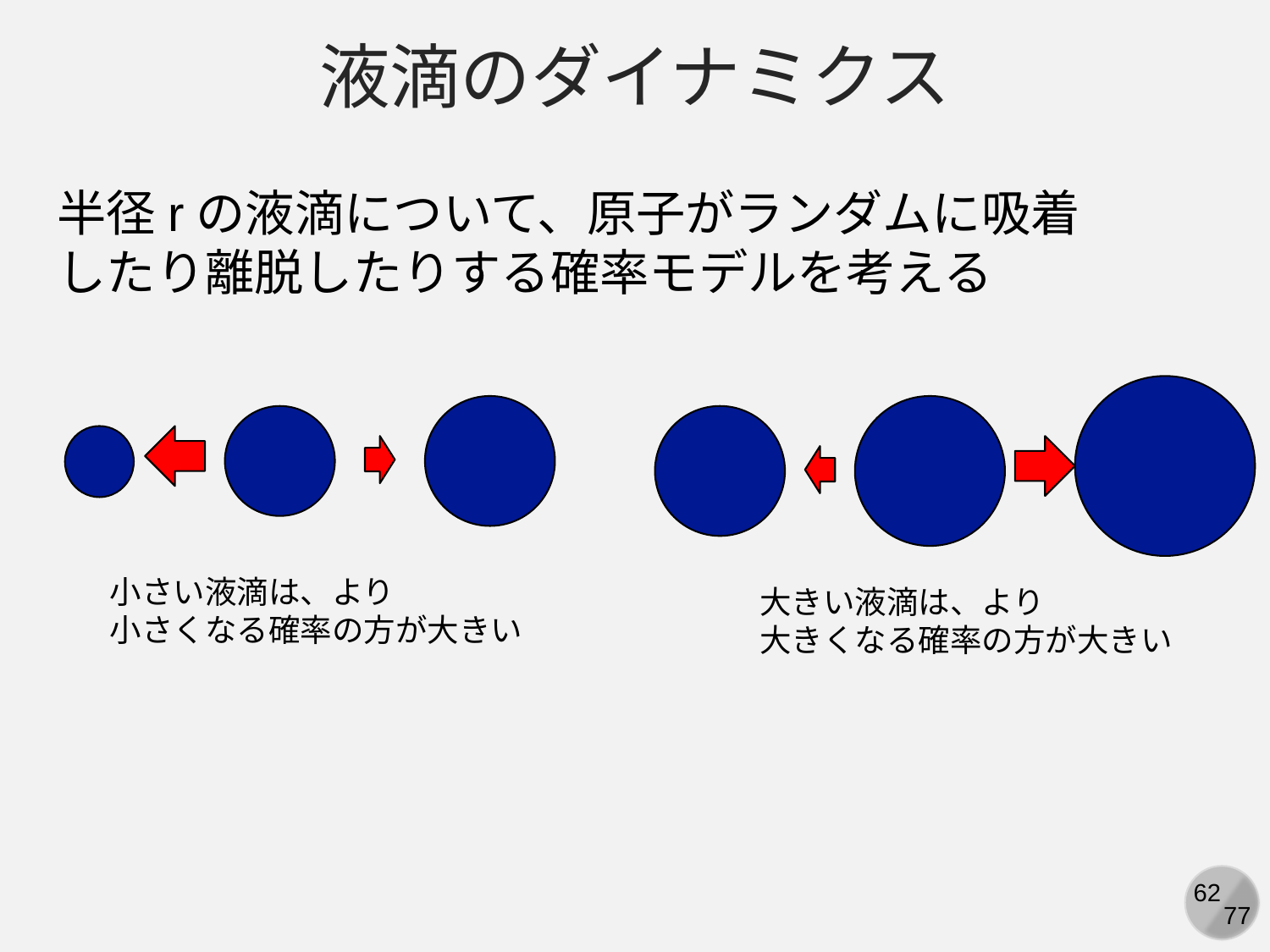

液滴のダイナミクス
半径rの液滴について、原子がランダムに吸着したり離脱したりする確率モデルを考える

小さい液滴は、より
小さくなる確率の方が大きい
大きい液滴は、より
大きくなる確率の方が大きい